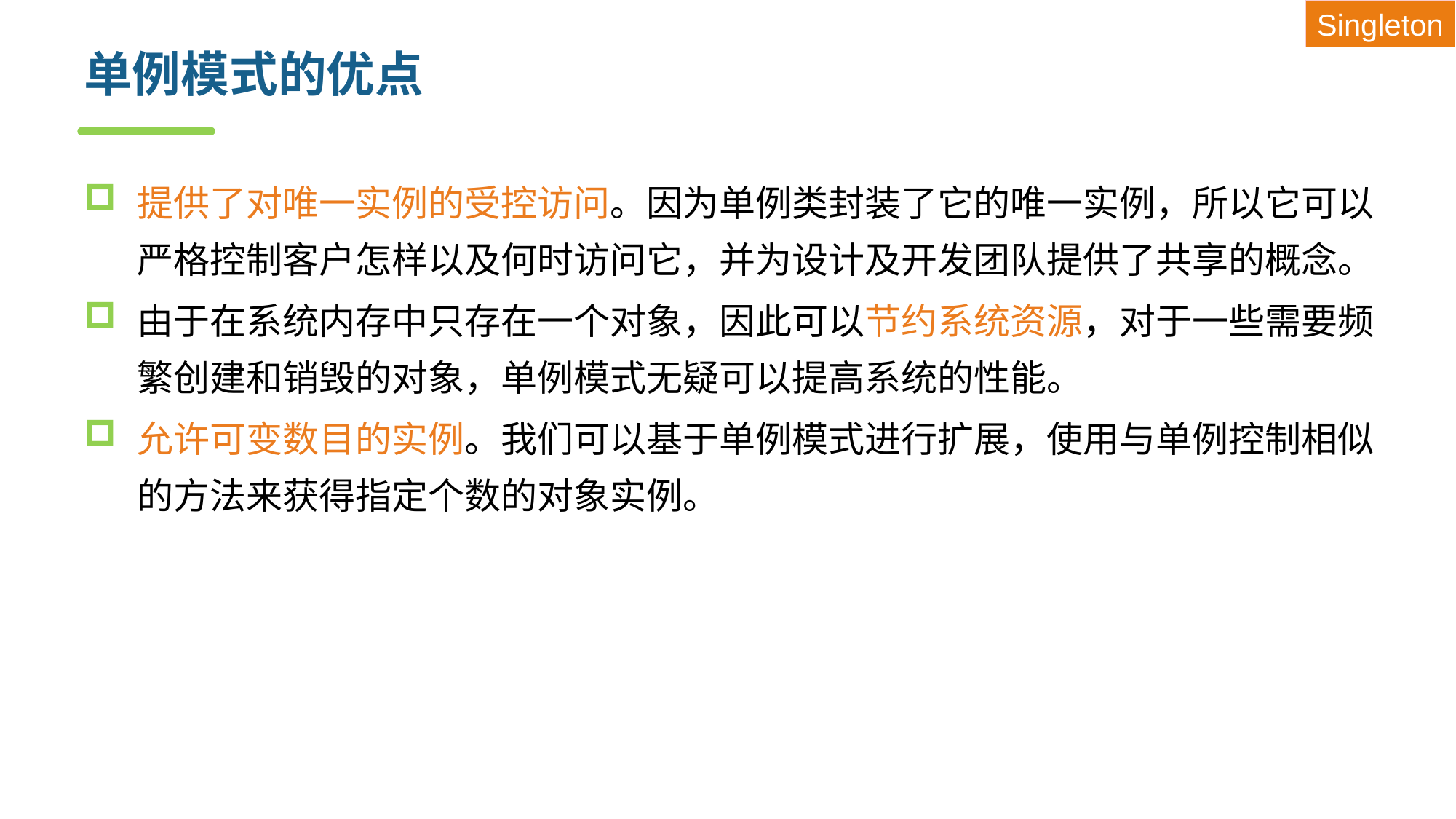

Singleton
# 单例模式的优点
提供了对唯一实例的受控访问。因为单例类封装了它的唯一实例，所以它可以严格控制客户怎样以及何时访问它，并为设计及开发团队提供了共享的概念。
由于在系统内存中只存在一个对象，因此可以节约系统资源，对于一些需要频繁创建和销毁的对象，单例模式无疑可以提高系统的性能。
允许可变数目的实例。我们可以基于单例模式进行扩展，使用与单例控制相似的方法来获得指定个数的对象实例。
73